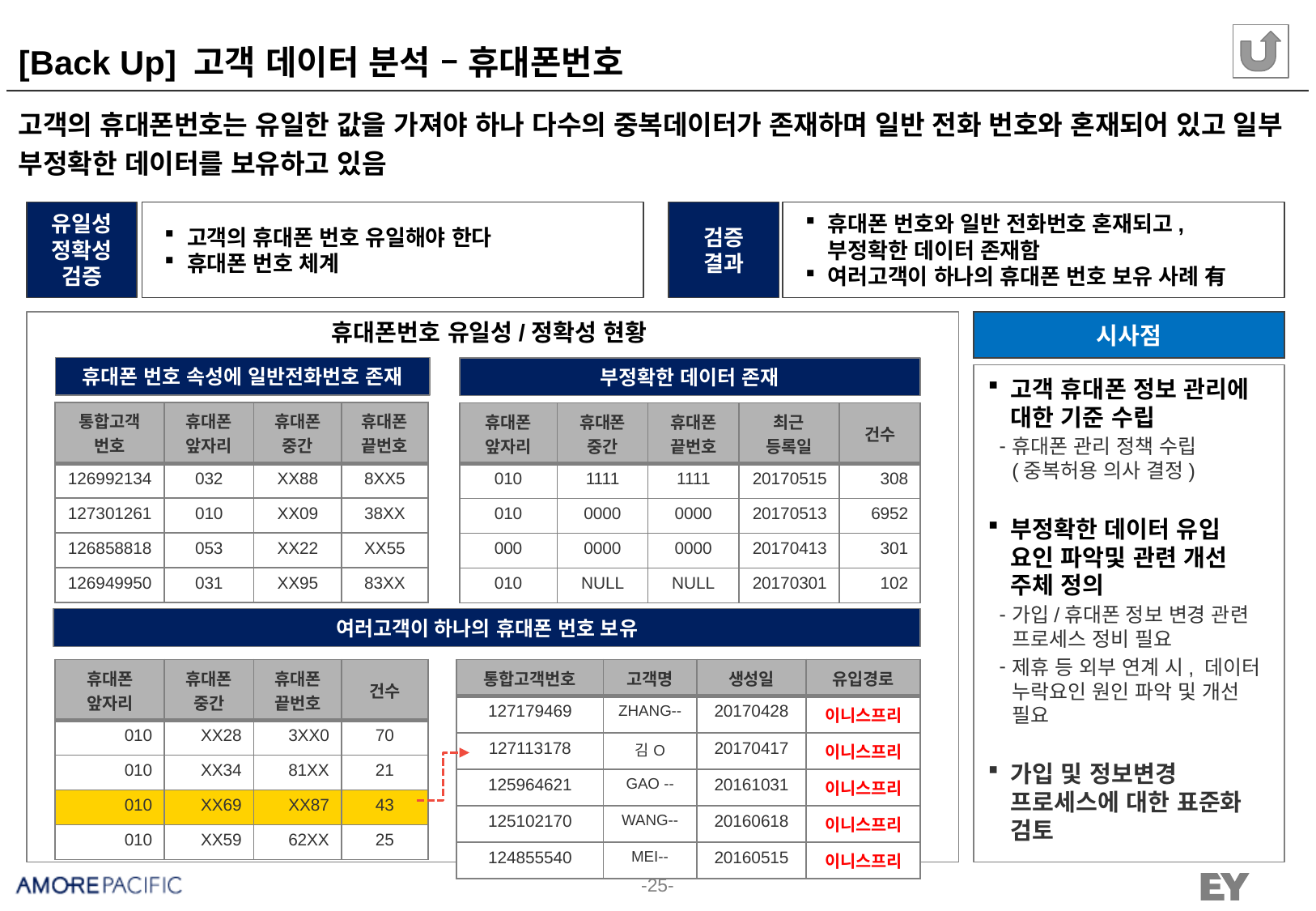

# [Back Up] 고객 데이터 분석 – 휴대폰번호

고객의 휴대폰번호는 유일한 값을 가져야 하나 다수의 중복데이터가 존재하며 일반 전화 번호와 혼재되어 있고 일부 부정확한 데이터를 보유하고 있음
유일성
정확성
검증
고객의 휴대폰 번호 유일해야 한다
휴대폰 번호 체계
검증
결과
휴대폰 번호와 일반 전화번호 혼재되고, 부정확한 데이터 존재함
여러고객이 하나의 휴대폰 번호 보유 사례 有
휴대폰번호 유일성/정확성 현황
시사점
휴대폰 번호 속성에 일반전화번호 존재
부정확한 데이터 존재

고객 휴대폰 정보 관리에 대한 기준 수립
휴대폰 관리 정책 수립
(중복허용 의사 결정)
부정확한 데이터 유입 요인 파악및 관련 개선 주체 정의
가입/휴대폰 정보 변경 관련 프로세스 정비 필요
제휴 등 외부 연계 시, 데이터 누락요인 원인 파악 및 개선 필요
가입 및 정보변경 프로세스에 대한 표준화 검토
| 통합고객 번호 | 휴대폰 앞자리 | 휴대폰 중간 | 휴대폰 끝번호 |
| --- | --- | --- | --- |
| 126992134 | 032 | XX88 | 8XX5 |
| 127301261 | 010 | XX09 | 38XX |
| 126858818 | 053 | XX22 | XX55 |
| 126949950 | 031 | XX95 | 83XX |
| 휴대폰 앞자리 | 휴대폰 중간 | 휴대폰 끝번호 | 최근 등록일 | 건수 |
| --- | --- | --- | --- | --- |
| 010 | 1111 | 1111 | 20170515 | 308 |
| 010 | 0000 | 0000 | 20170513 | 6952 |
| 000 | 0000 | 0000 | 20170413 | 301 |
| 010 | NULL | NULL | 20170301 | 102 |
여러고객이 하나의 휴대폰 번호 보유
| 휴대폰 앞자리 | 휴대폰 중간 | 휴대폰 끝번호 | 건수 |
| --- | --- | --- | --- |
| 010 | XX28 | 3XX0 | 70 |
| 010 | XX34 | 81XX | 21 |
| 010 | XX69 | XX87 | 43 |
| 010 | XX59 | 62XX | 25 |
| 통합고객번호 | 고객명 | 생성일 | 유입경로 |
| --- | --- | --- | --- |
| 127179469 | ZHANG-- | 20170428 | 이니스프리 |
| 127113178 | 김O | 20170417 | 이니스프리 |
| 125964621 | GAO -- | 20161031 | 이니스프리 |
| 125102170 | WANG-- | 20160618 | 이니스프리 |
| 124855540 | MEI-- | 20160515 | 이니스프리 |